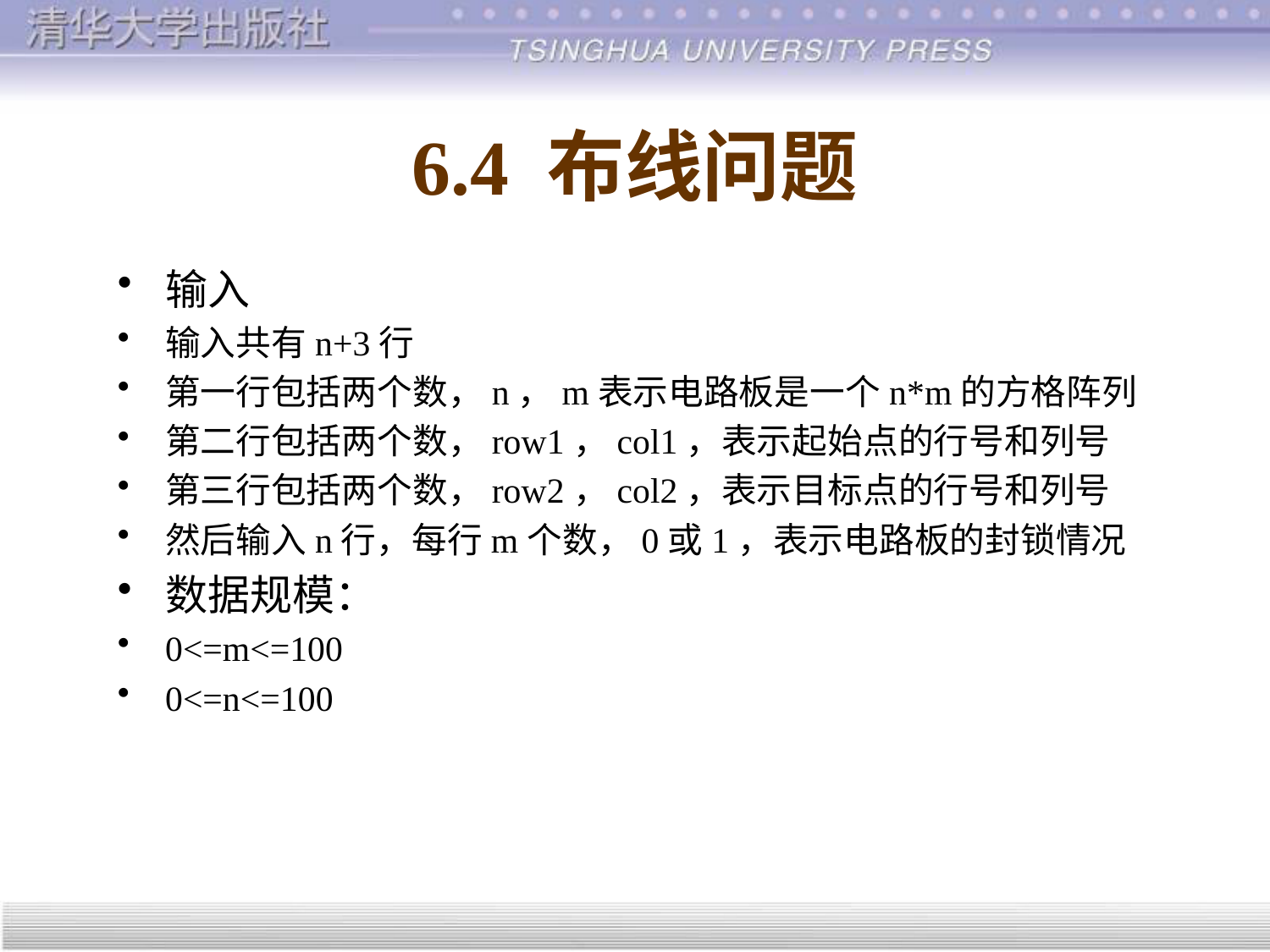

# 6.4 布线问题
输入
输入共有n+3行
第一行包括两个数，n，m表示电路板是一个n*m的方格阵列
第二行包括两个数，row1，col1，表示起始点的行号和列号
第三行包括两个数，row2，col2，表示目标点的行号和列号
然后输入n行，每行m个数，0或1，表示电路板的封锁情况
数据规模：
0<=m<=100
0<=n<=100